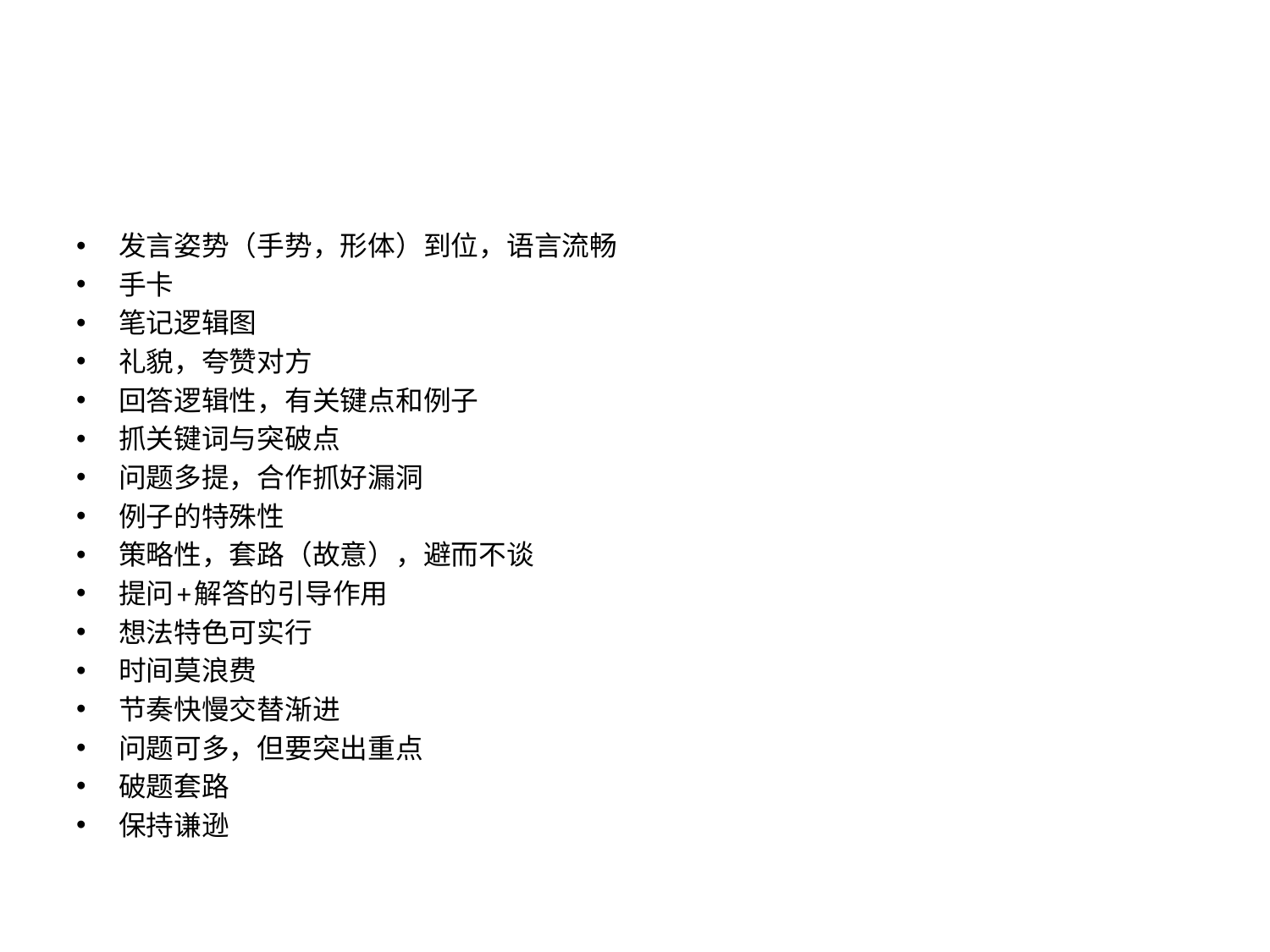

#
发言姿势（手势，形体）到位，语言流畅
手卡
笔记逻辑图
礼貌，夸赞对方
回答逻辑性，有关键点和例子
抓关键词与突破点
问题多提，合作抓好漏洞
例子的特殊性
策略性，套路（故意），避而不谈
提问+解答的引导作用
想法特色可实行
时间莫浪费
节奏快慢交替渐进
问题可多，但要突出重点
破题套路
保持谦逊